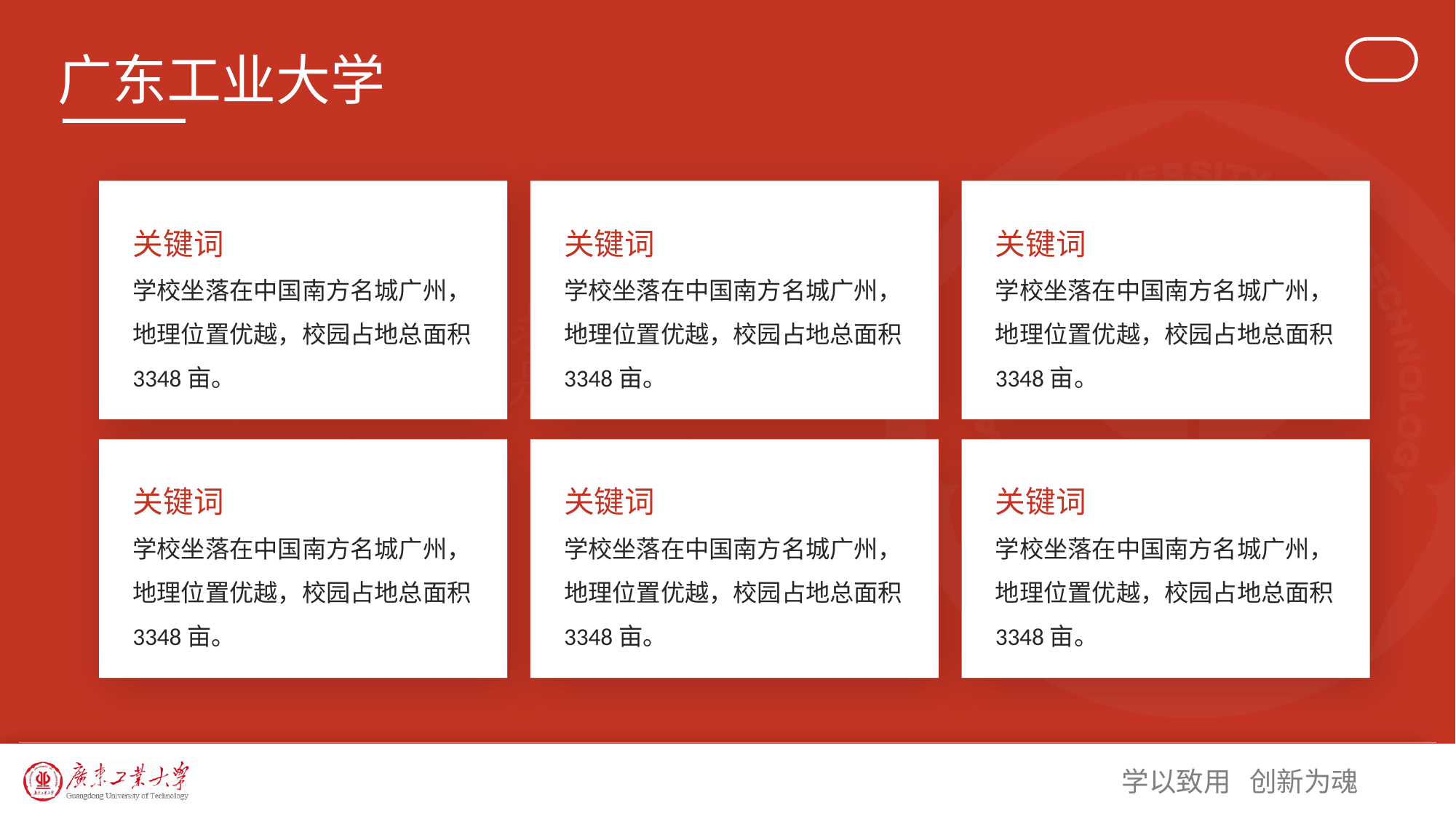

10
# 广东工业大学

关键词
学校坐落在中国南方名城广州，地理位置优越，校园占地总面积3348亩。
关键词
学校坐落在中国南方名城广州，地理位置优越，校园占地总面积3348亩。
关键词
学校坐落在中国南方名城广州，地理位置优越，校园占地总面积3348亩。

关键词
学校坐落在中国南方名城广州，地理位置优越，校园占地总面积3348亩。
关键词
学校坐落在中国南方名城广州，地理位置优越，校园占地总面积3348亩。
关键词
学校坐落在中国南方名城广州，地理位置优越，校园占地总面积3348亩。